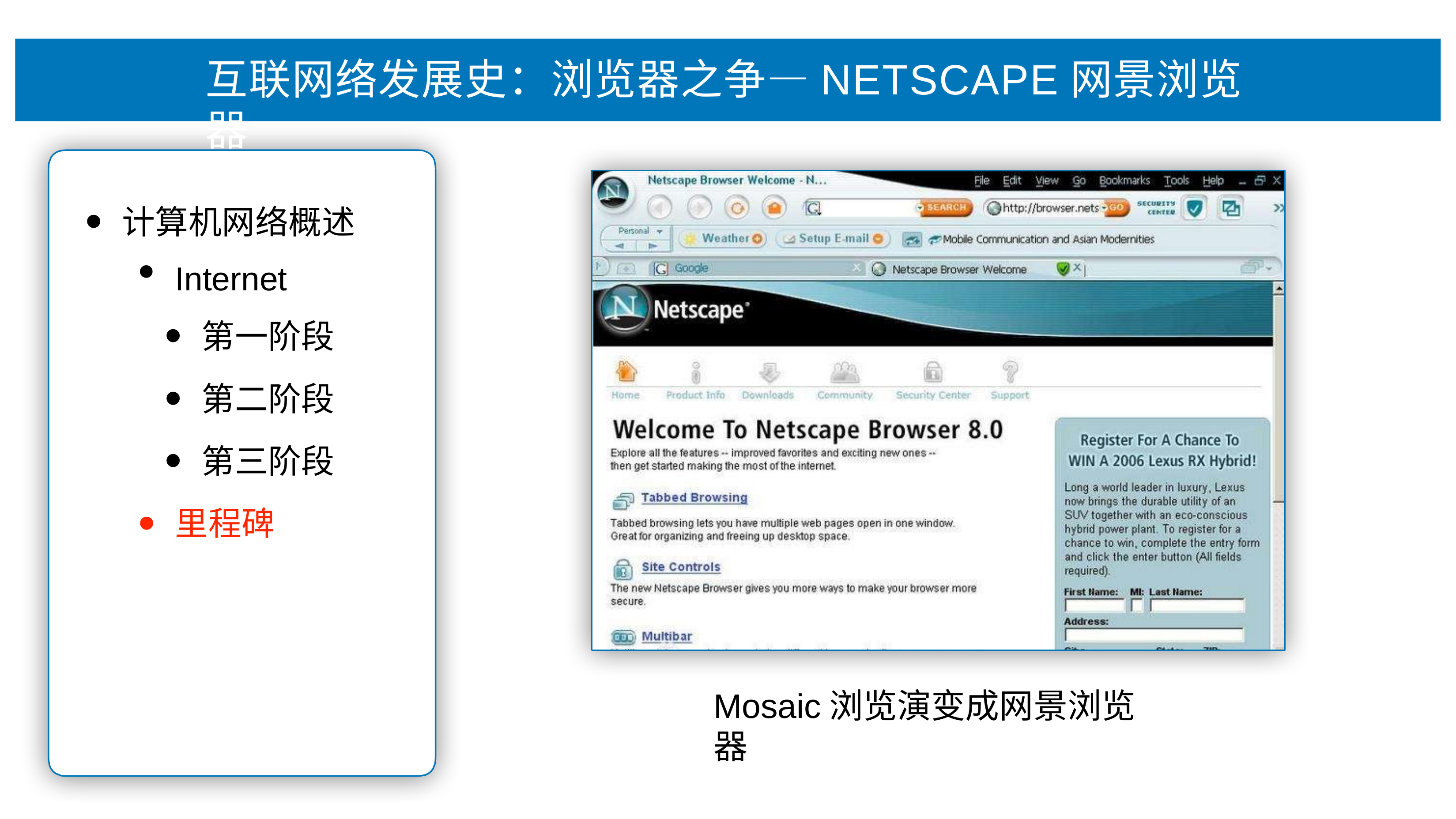

# 互联⽹络发展史：浏览器之争—NETSCAPE⽹景浏览器

计算机⽹络概述
Internet
第⼀阶段
第⼆阶段
第三阶段
⾥程碑
Mosaic浏览演变成⽹景浏览器